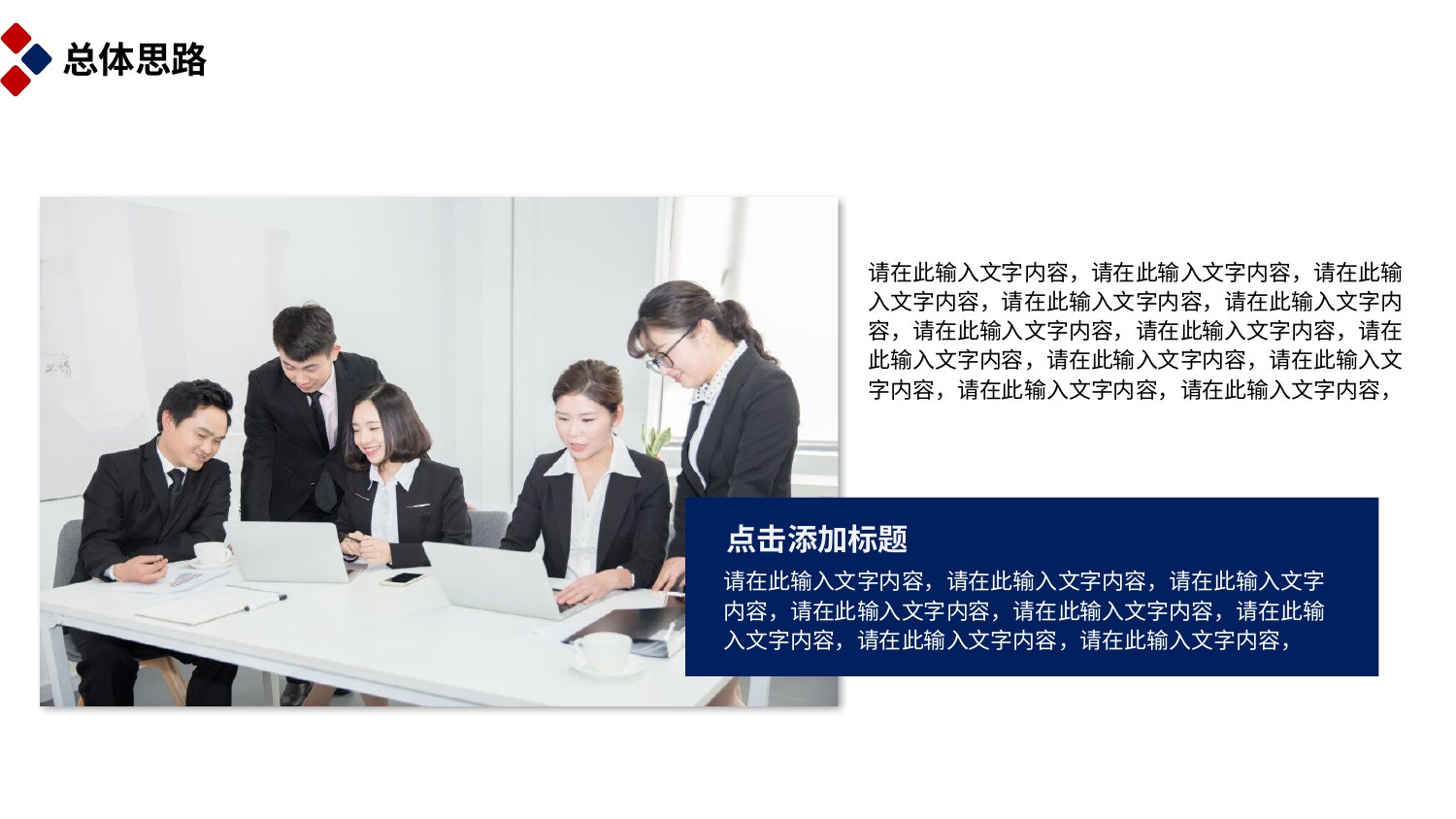

总体思路

请在此输入文字内容，请在此输入文字内容，请在此输入文字内容，请在此输入文字内容，请在此输入文字内容，请在此输入文字内容，请在此输入文字内容，请在此输入文字内容，请在此输入文字内容，请在此输入文字内容，请在此输入文字内容，请在此输入文字内容，

点击添加标题
请在此输入文字内容，请在此输入文字内容，请在此输入文字内容，请在此输入文字内容，请在此输入文字内容，请在此输入文字内容，请在此输入文字内容，请在此输入文字内容，